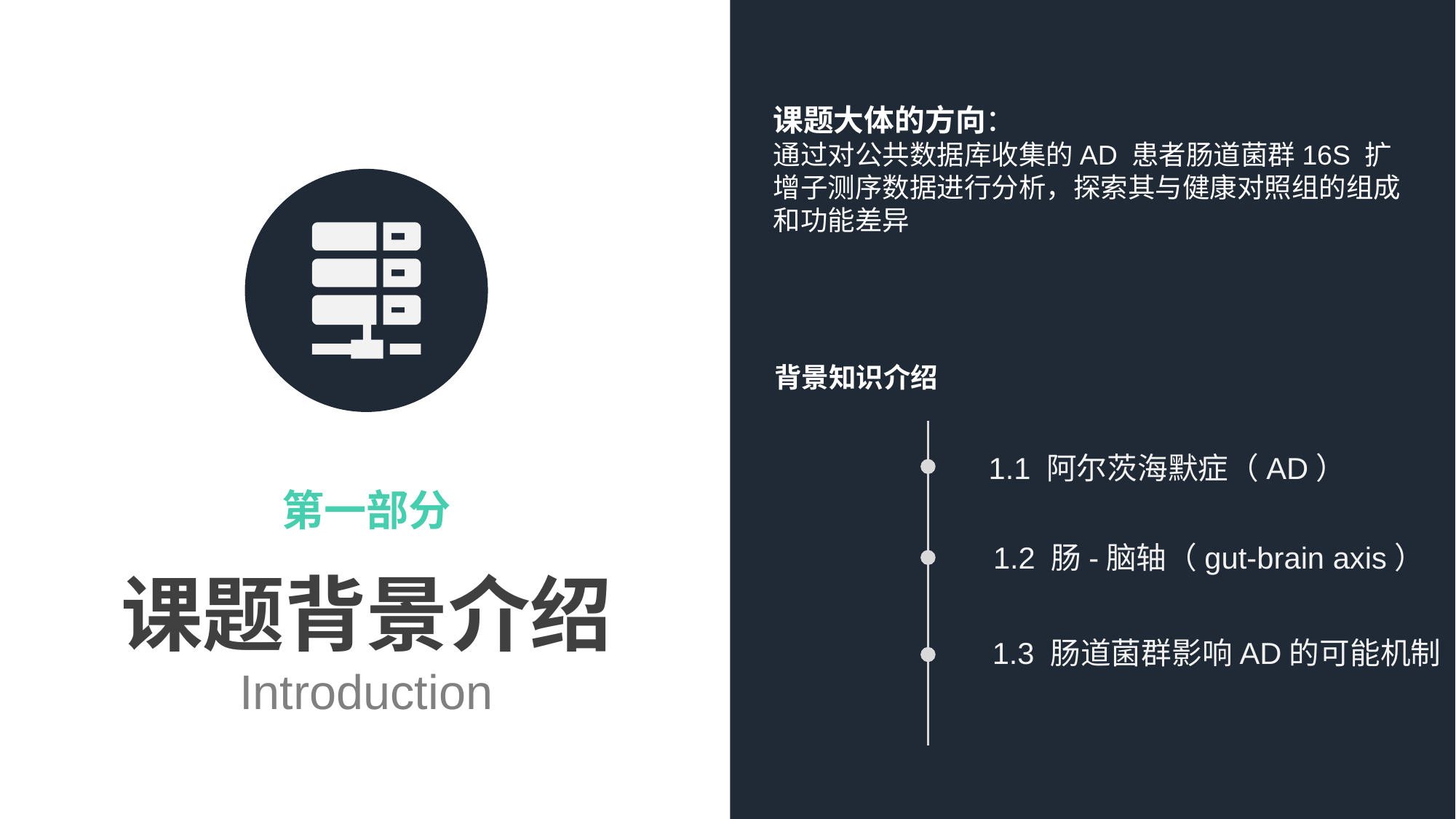

​
课题大体的方向：
通过对公共数据库收集的AD 患者肠道菌群16S 扩增子测序数据进行分析，探索其与健康对照组的组成和功能差异

背景知识介绍
1.1 阿尔茨海默症（AD）
第一部分
1.2 肠-脑轴（gut-brain axis）
课题背景介绍
Introduction
1.3 肠道菌群影响AD的可能机制